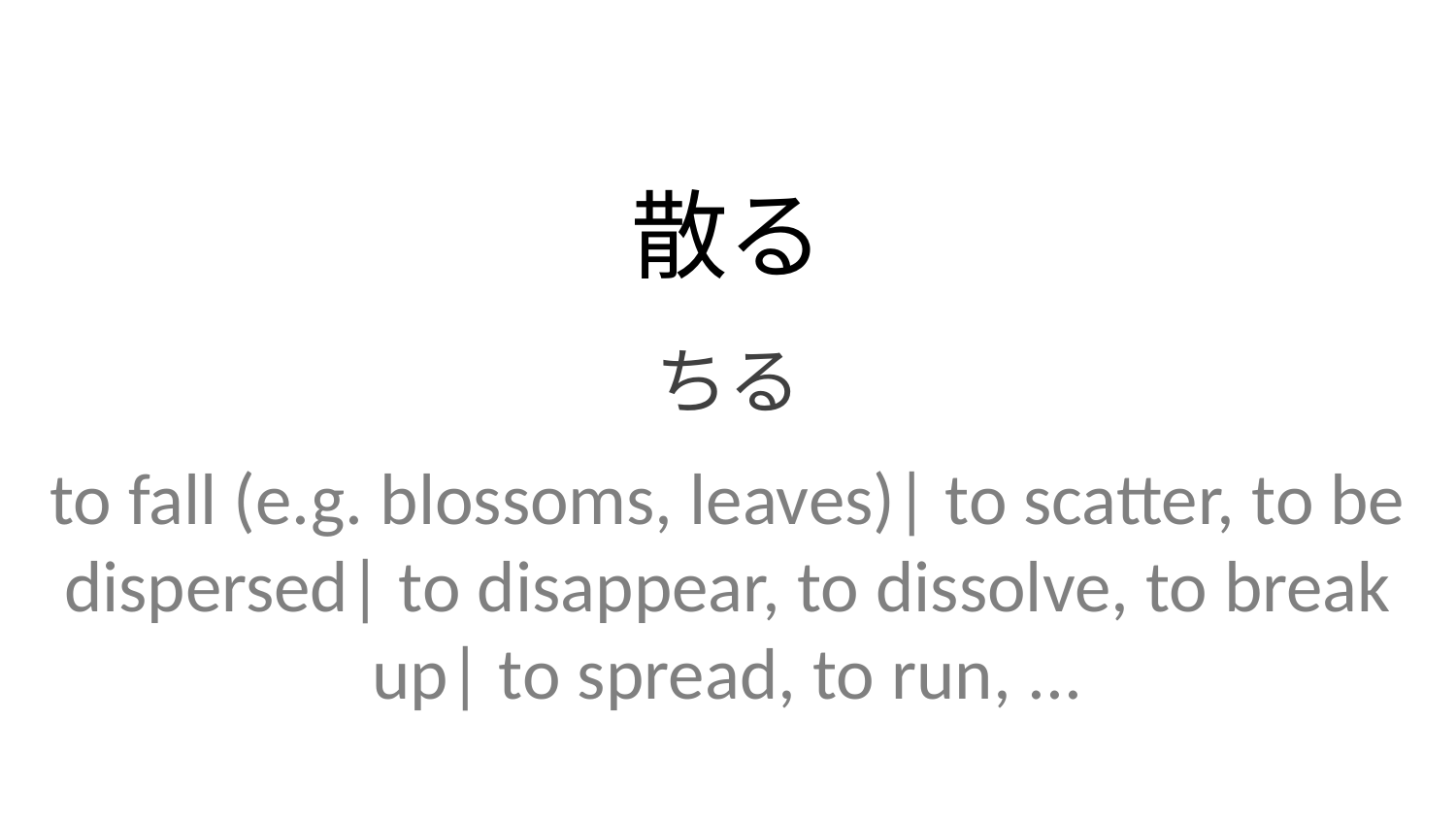

散る

ちる
to fall (e.g. blossoms, leaves)| to scatter, to be dispersed| to disappear, to dissolve, to break up| to spread, to run, ...